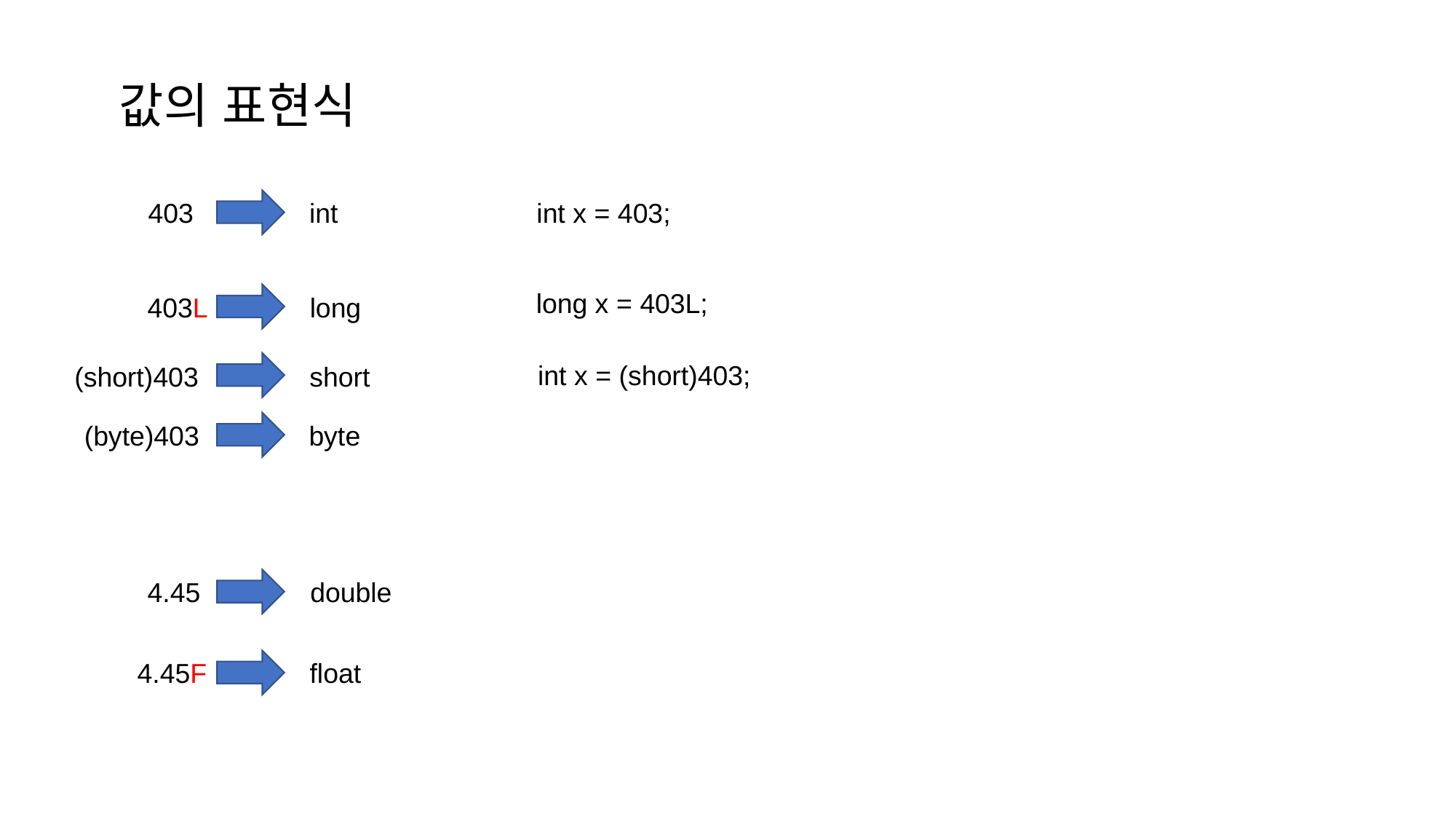

값의 표현식
403

int
int x = 403;
long x = 403L;

403L
long

int x = (short)403;
(short)403
short

(byte)403
byte
4.45

double
4.45F

float